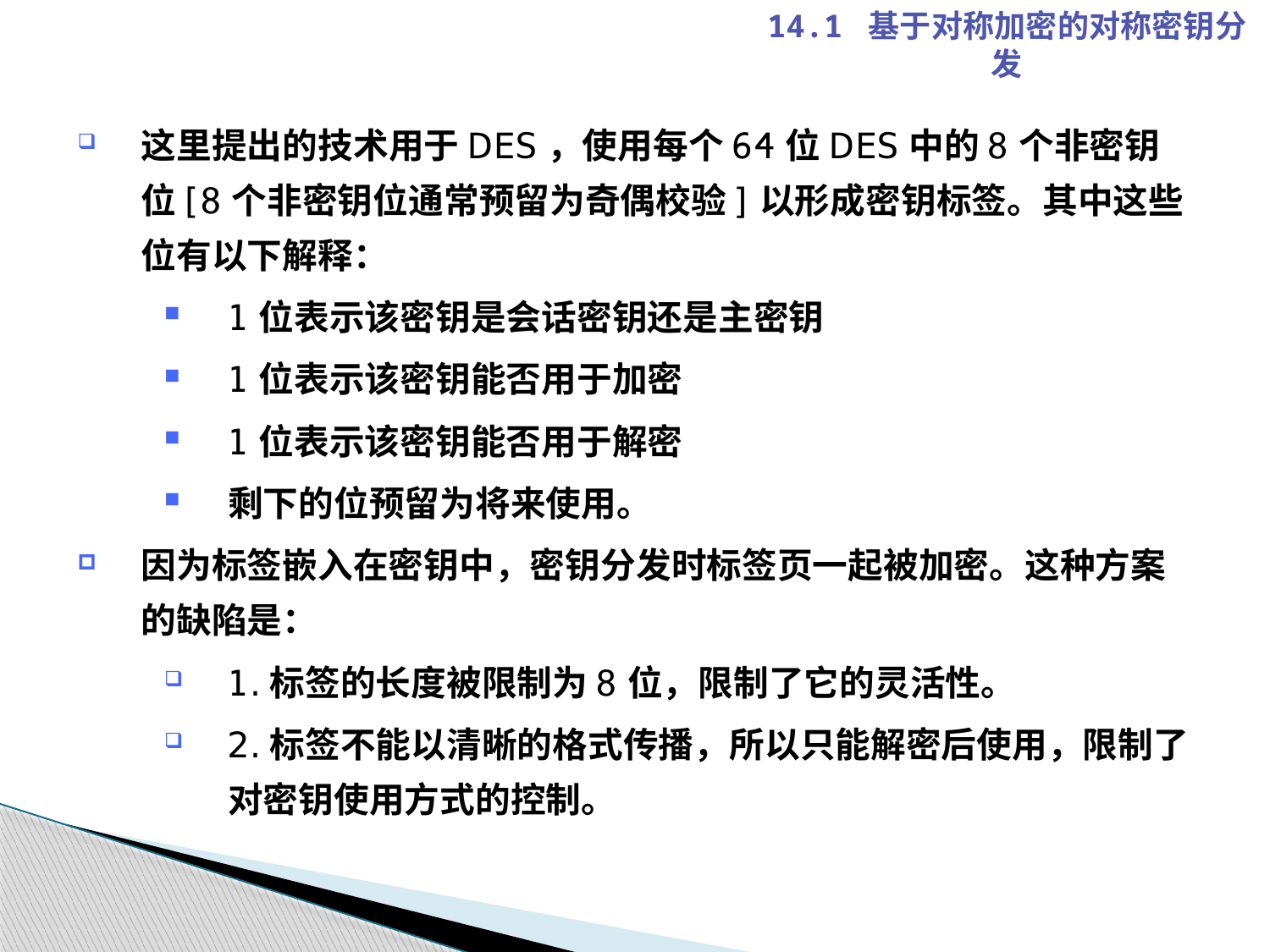

14.1 基于对称加密的对称密钥分发
这里提出的技术用于DES，使用每个64位DES中的8个非密钥位[8个非密钥位通常预留为奇偶校验]以形成密钥标签。其中这些位有以下解释：
1位表示该密钥是会话密钥还是主密钥
1位表示该密钥能否用于加密
1位表示该密钥能否用于解密
剩下的位预留为将来使用。
因为标签嵌入在密钥中，密钥分发时标签页一起被加密。这种方案的缺陷是：
1.标签的长度被限制为8位，限制了它的灵活性。
2.标签不能以清晰的格式传播，所以只能解密后使用，限制了对密钥使用方式的控制。